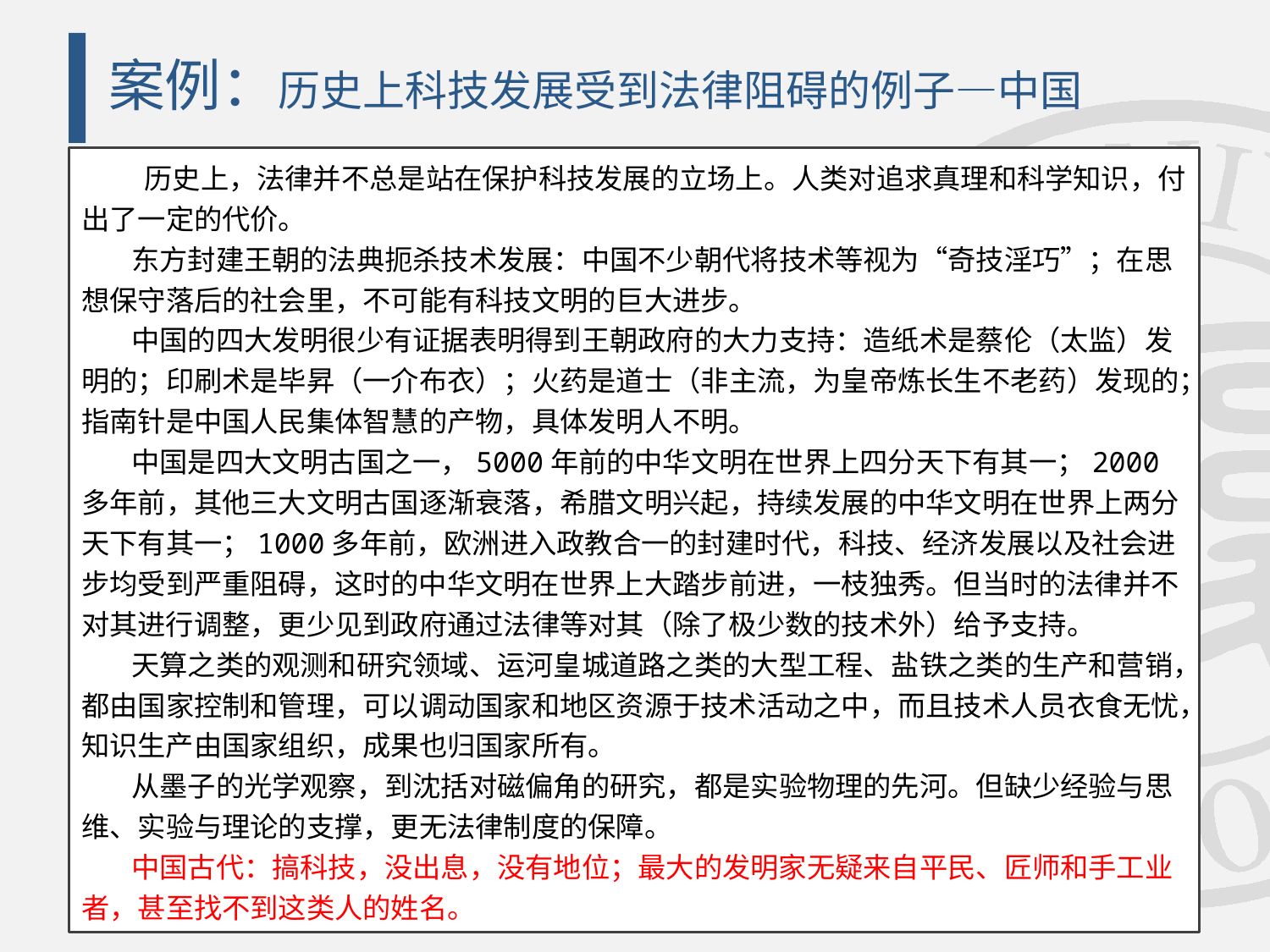

# 案例：历史上科技发展受到法律阻碍的例子—中国
 历史上，法律并不总是站在保护科技发展的立场上。人类对追求真理和科学知识，付出了一定的代价。
东方封建王朝的法典扼杀技术发展：中国不少朝代将技术等视为“奇技淫巧”；在思想保守落后的社会里，不可能有科技文明的巨大进步。
中国的四大发明很少有证据表明得到王朝政府的大力支持：造纸术是蔡伦（太监）发明的；印刷术是毕昇（一介布衣）；火药是道士（非主流，为皇帝炼长生不老药）发现的；指南针是中国人民集体智慧的产物，具体发明人不明。
中国是四大文明古国之一，5000年前的中华文明在世界上四分天下有其一；2000多年前，其他三大文明古国逐渐衰落，希腊文明兴起，持续发展的中华文明在世界上两分天下有其一；1000多年前，欧洲进入政教合一的封建时代，科技、经济发展以及社会进步均受到严重阻碍，这时的中华文明在世界上大踏步前进，一枝独秀。但当时的法律并不对其进行调整，更少见到政府通过法律等对其（除了极少数的技术外）给予支持。
天算之类的观测和研究领域、运河皇城道路之类的大型工程、盐铁之类的生产和营销，都由国家控制和管理，可以调动国家和地区资源于技术活动之中，而且技术人员衣食无忧，知识生产由国家组织，成果也归国家所有。
从墨子的光学观察，到沈括对磁偏角的研究，都是实验物理的先河。但缺少经验与思维、实验与理论的支撑，更无法律制度的保障。
中国古代：搞科技，没出息，没有地位；最大的发明家无疑来自平民、匠师和手工业者，甚至找不到这类人的姓名。